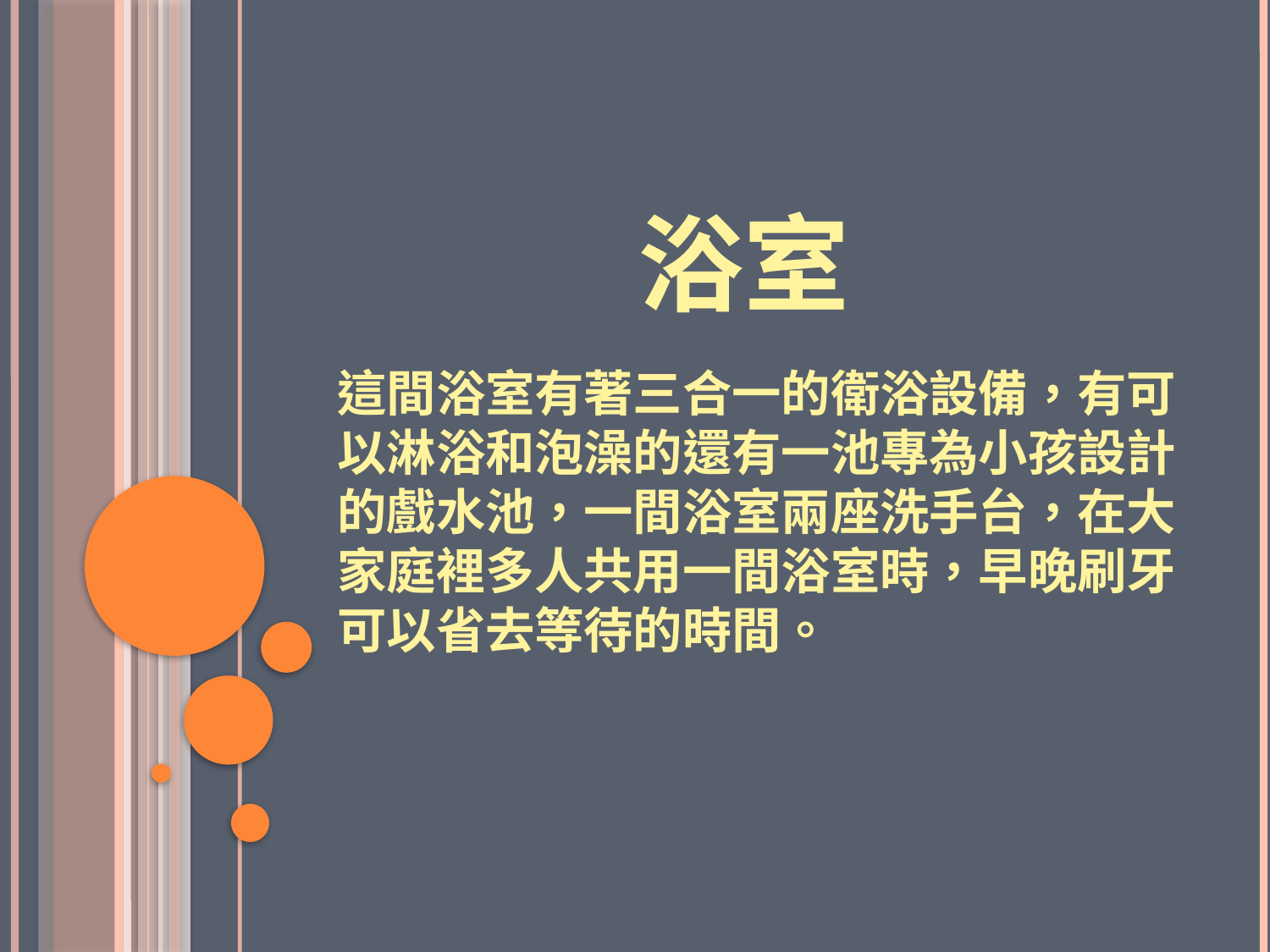

# 浴室
這間浴室有著三合一的衛浴設備，有可以淋浴和泡澡的還有一池專為小孩設計的戲水池，一間浴室兩座洗手台，在大家庭裡多人共用一間浴室時，早晚刷牙可以省去等待的時間。